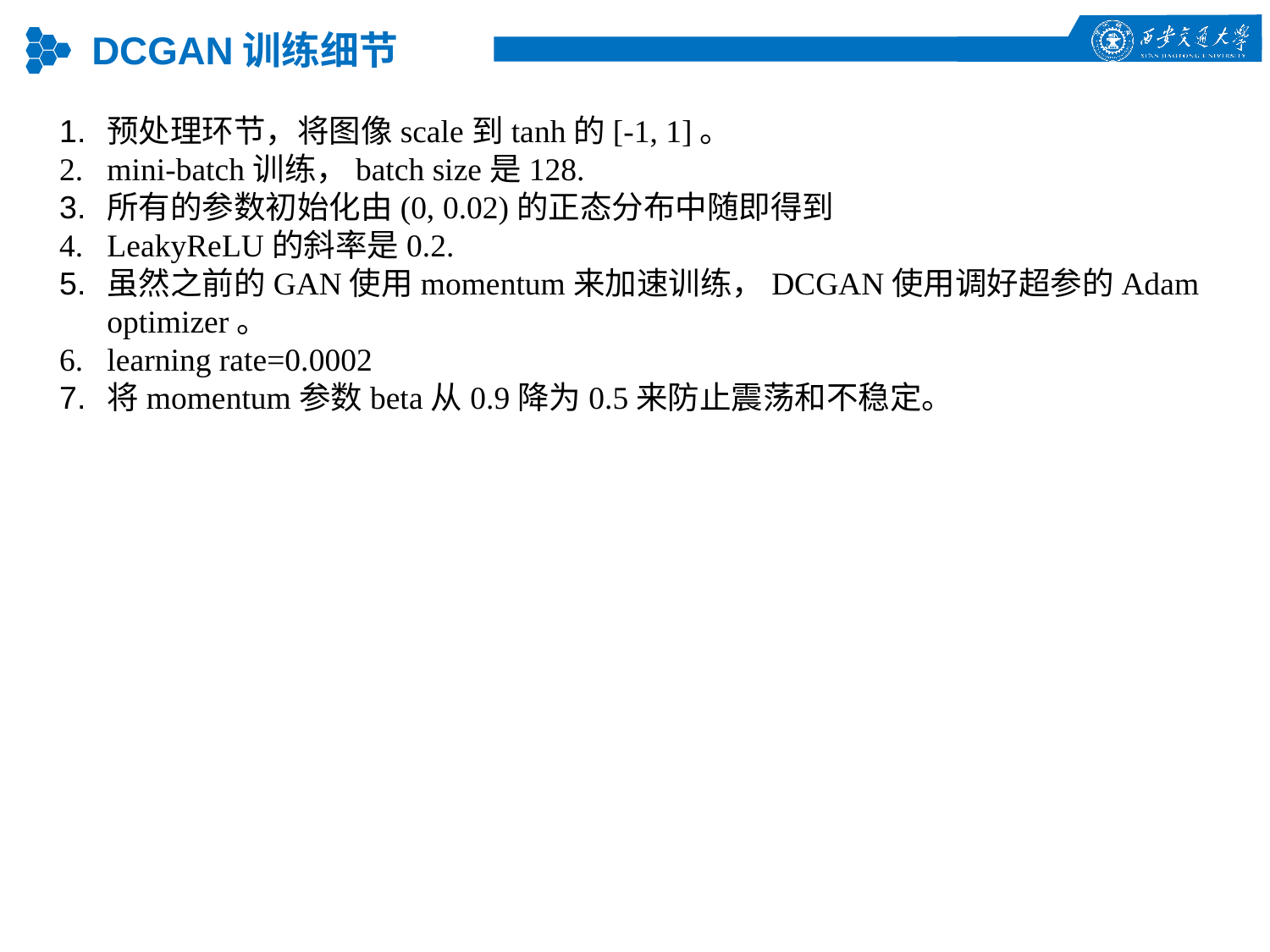

DCGAN训练细节

预处理环节，将图像scale到tanh的[-1, 1]。
mini-batch训练，batch size是128.
所有的参数初始化由(0, 0.02)的正态分布中随即得到
LeakyReLU的斜率是0.2.
虽然之前的GAN使用momentum来加速训练，DCGAN使用调好超参的Adam optimizer。
learning rate=0.0002
将momentum参数beta从0.9降为0.5来防止震荡和不稳定。